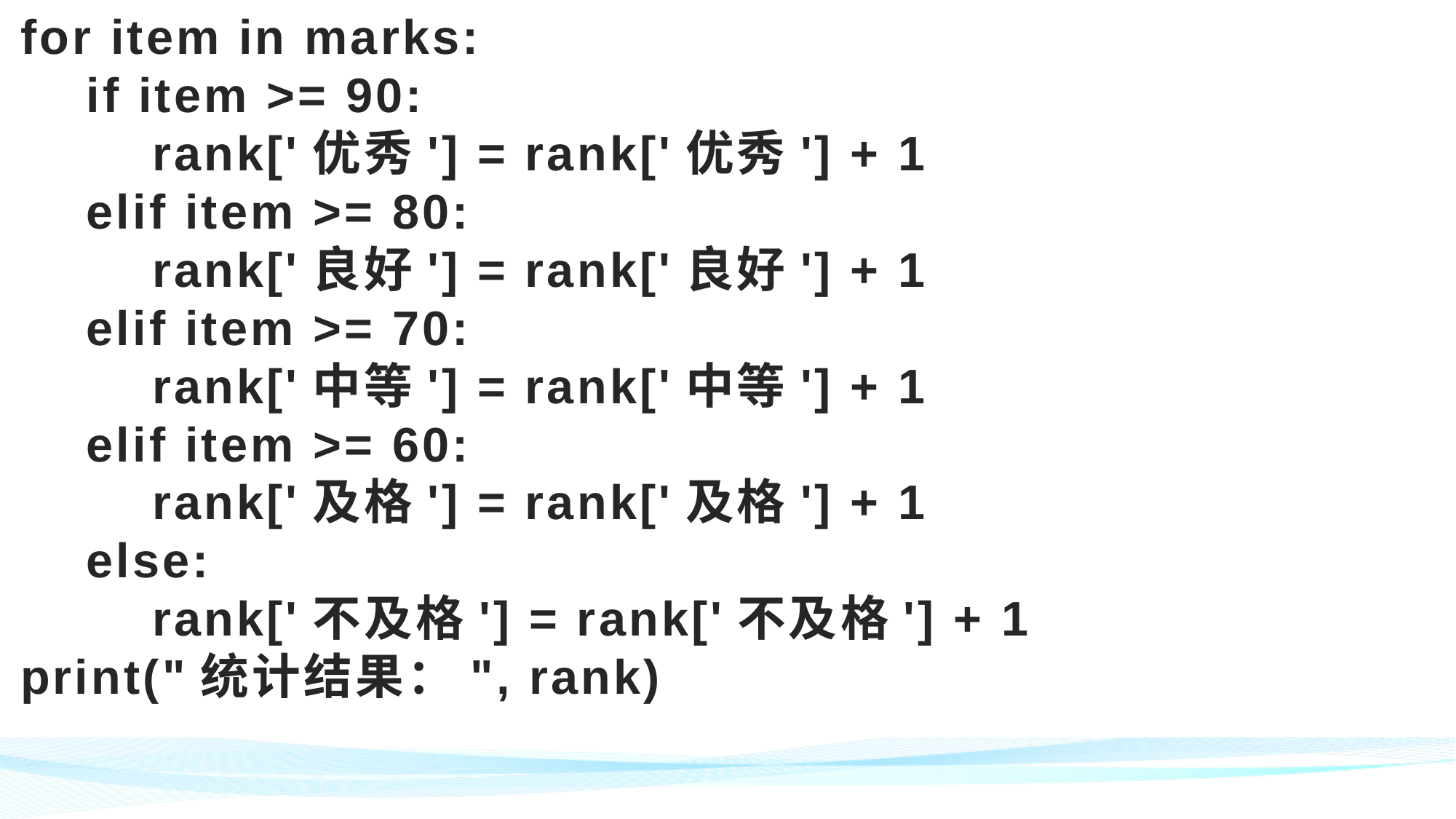

# for item in marks: if item >= 90: rank['优秀'] = rank['优秀'] + 1 elif item >= 80: rank['良好'] = rank['良好'] + 1 elif item >= 70: rank['中等'] = rank['中等'] + 1 elif item >= 60: rank['及格'] = rank['及格'] + 1 else: rank['不及格'] = rank['不及格'] + 1 print("统计结果：", rank)
118